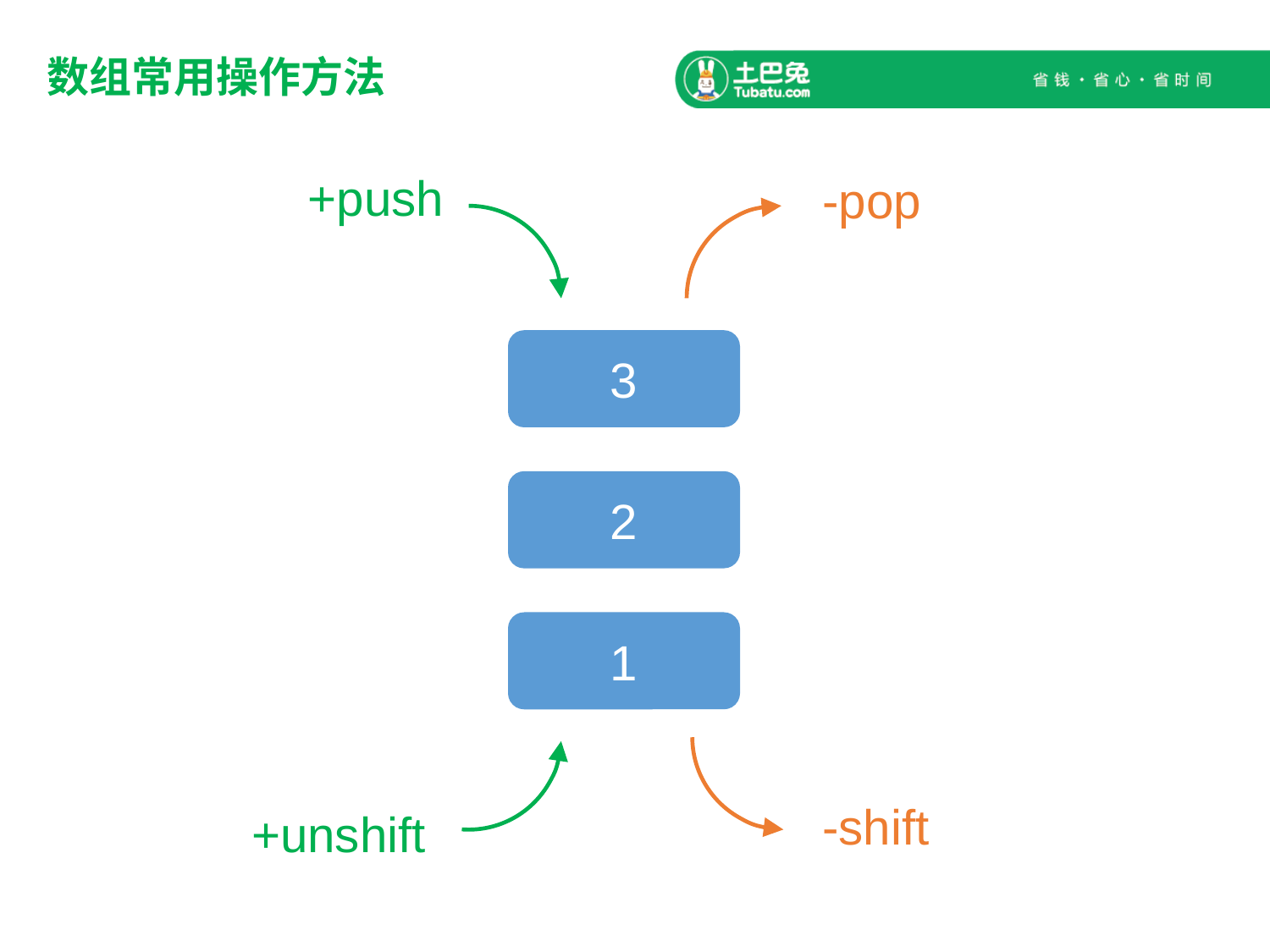

# 数组常用操作方法
+push
-pop

3
2
1

-shift
+unshift